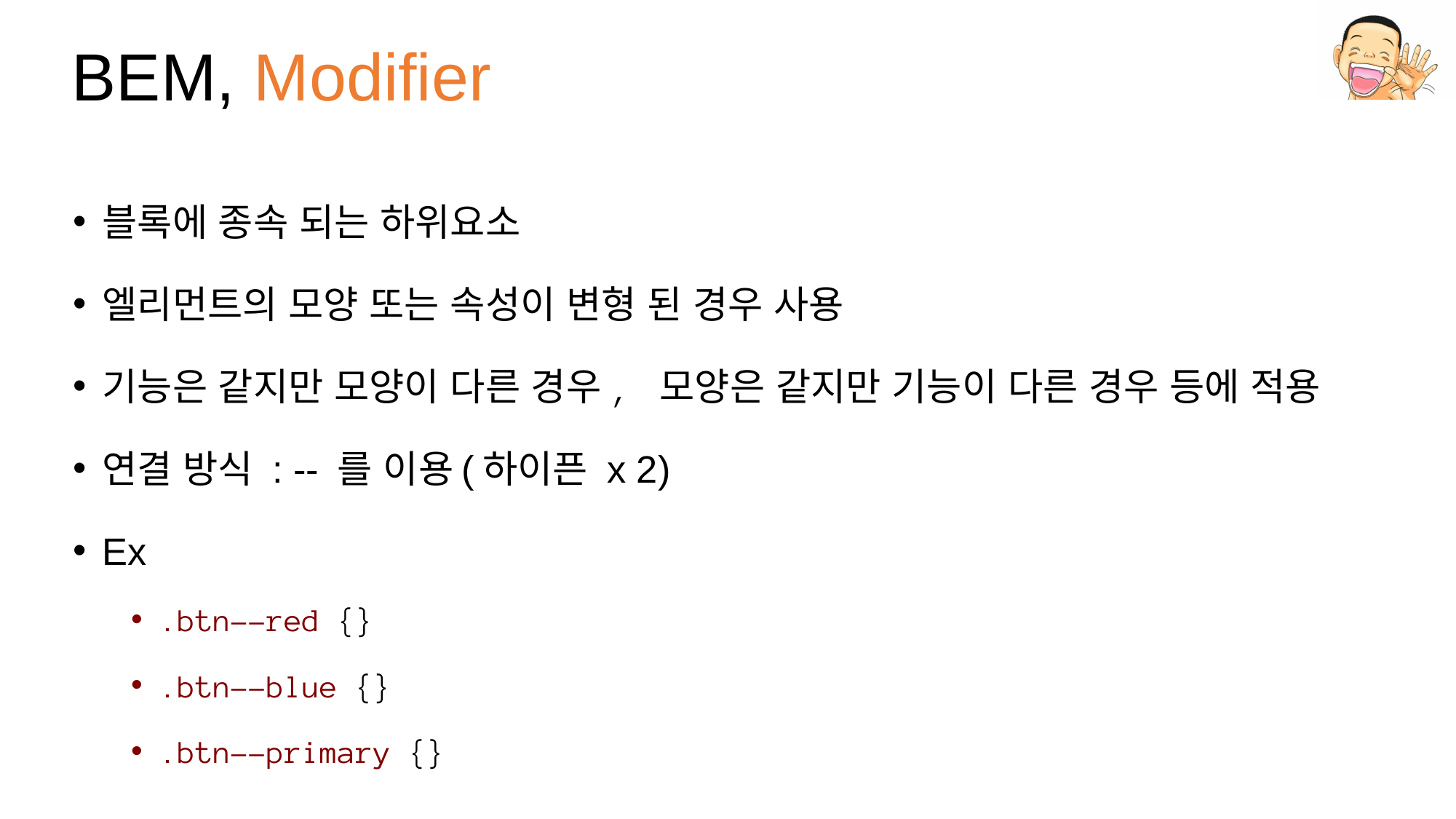

# BEM, Modifier
블록에 종속 되는 하위요소
엘리먼트의 모양 또는 속성이 변형 된 경우 사용
기능은 같지만 모양이 다른 경우, 모양은 같지만 기능이 다른 경우 등에 적용
연결 방식 : -- 를 이용(하이픈 x 2)
Ex
.btn--red {}
.btn--blue {}
.btn--primary {}